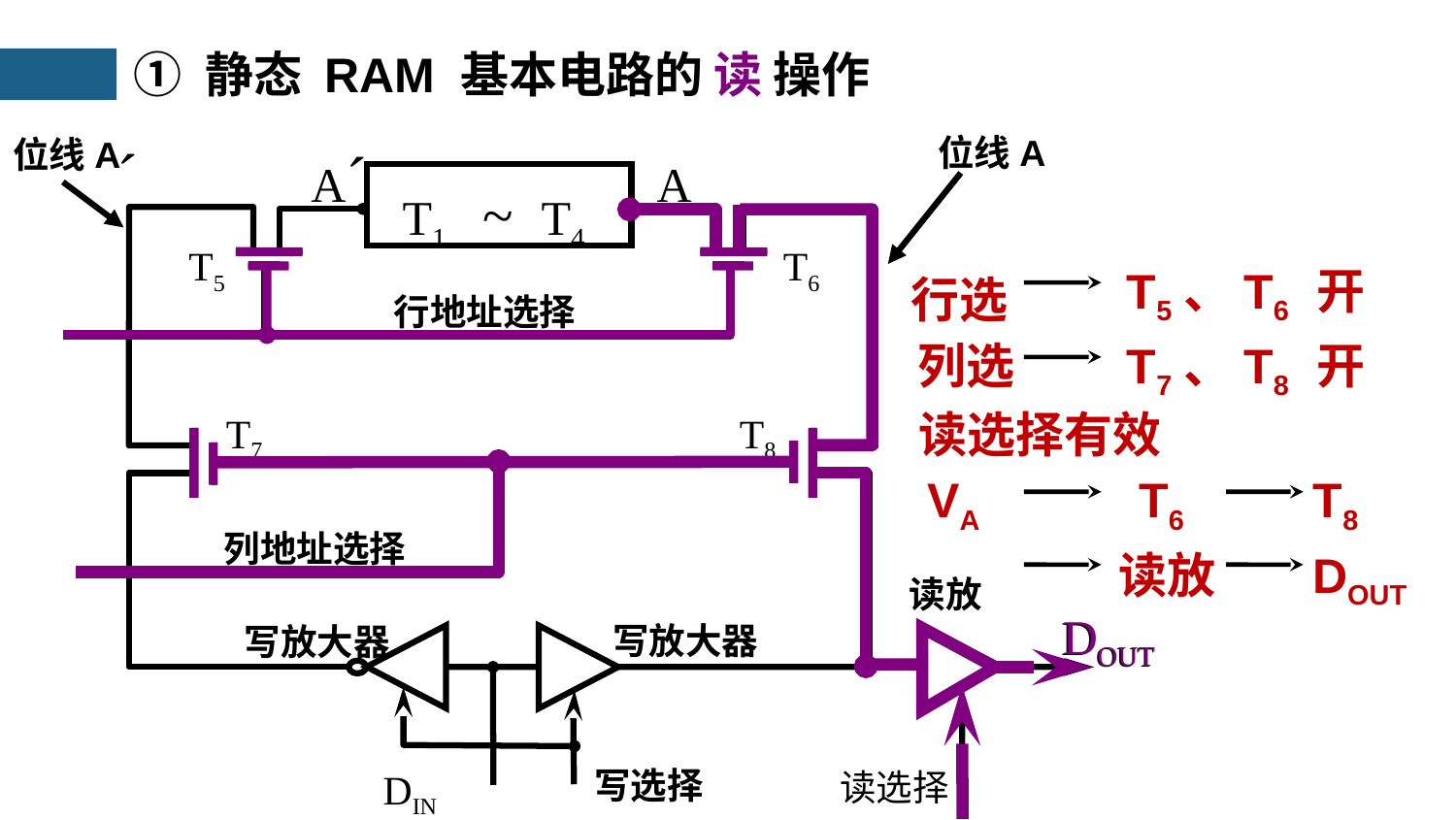

① 静态 RAM 基本电路的 读 操作
位线A
位线A
´
A´
A

T1   ~  T4

T5
T6

行地址选择
T7
T8

列地址选择
读放
DOUT
写放大器
写放大器

写选择
DIN
读选择

行选
T5、T6  开

列选
T7、T8  开

读选择有效

VA
T6
T8

读放
DOUT

DOUT